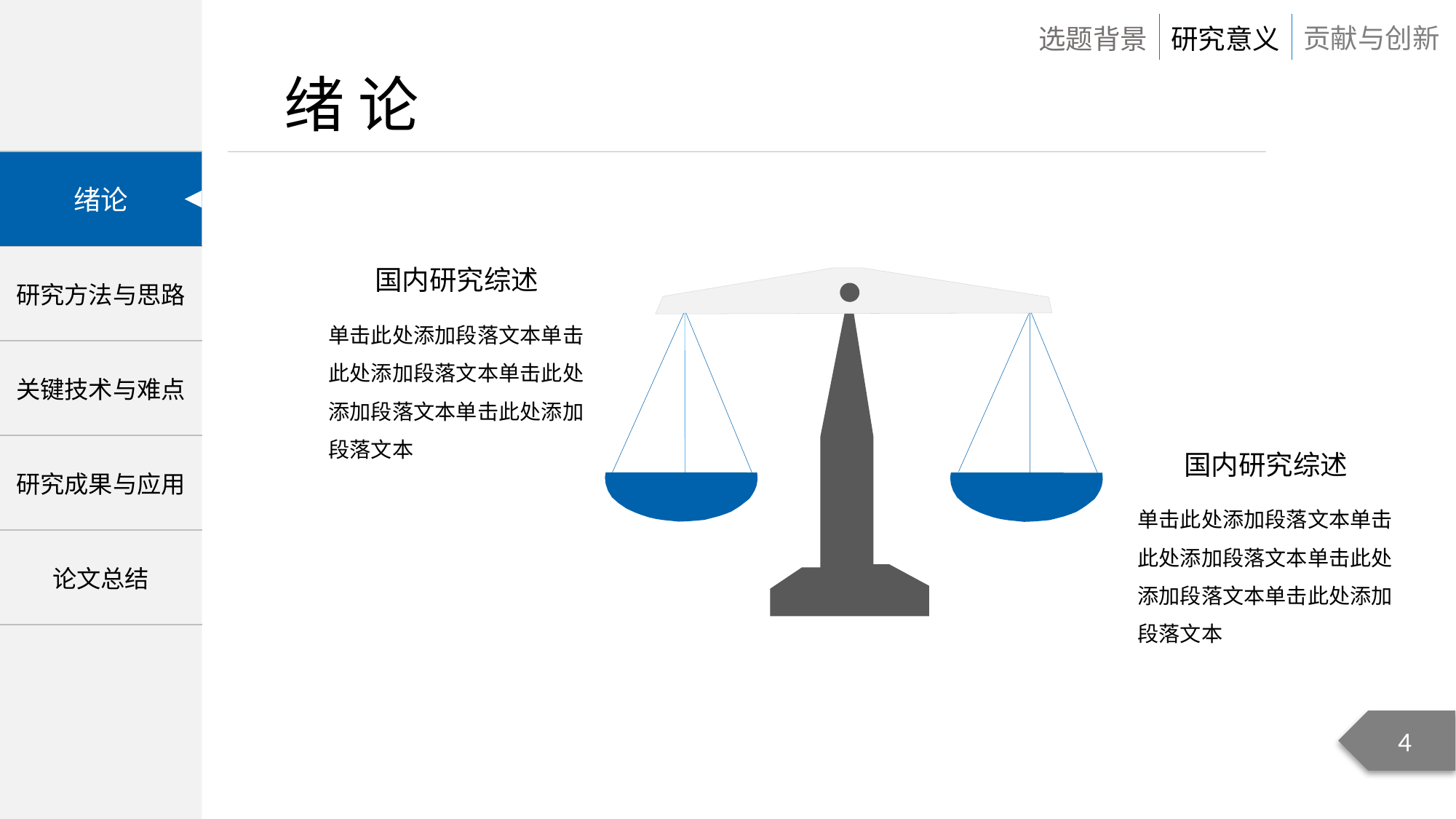

国内研究综述

单击此处添加段落文本单击此处添加段落文本单击此处添加段落文本单击此处添加段落文本

国内研究综述
单击此处添加段落文本单击此处添加段落文本单击此处添加段落文本单击此处添加段落文本